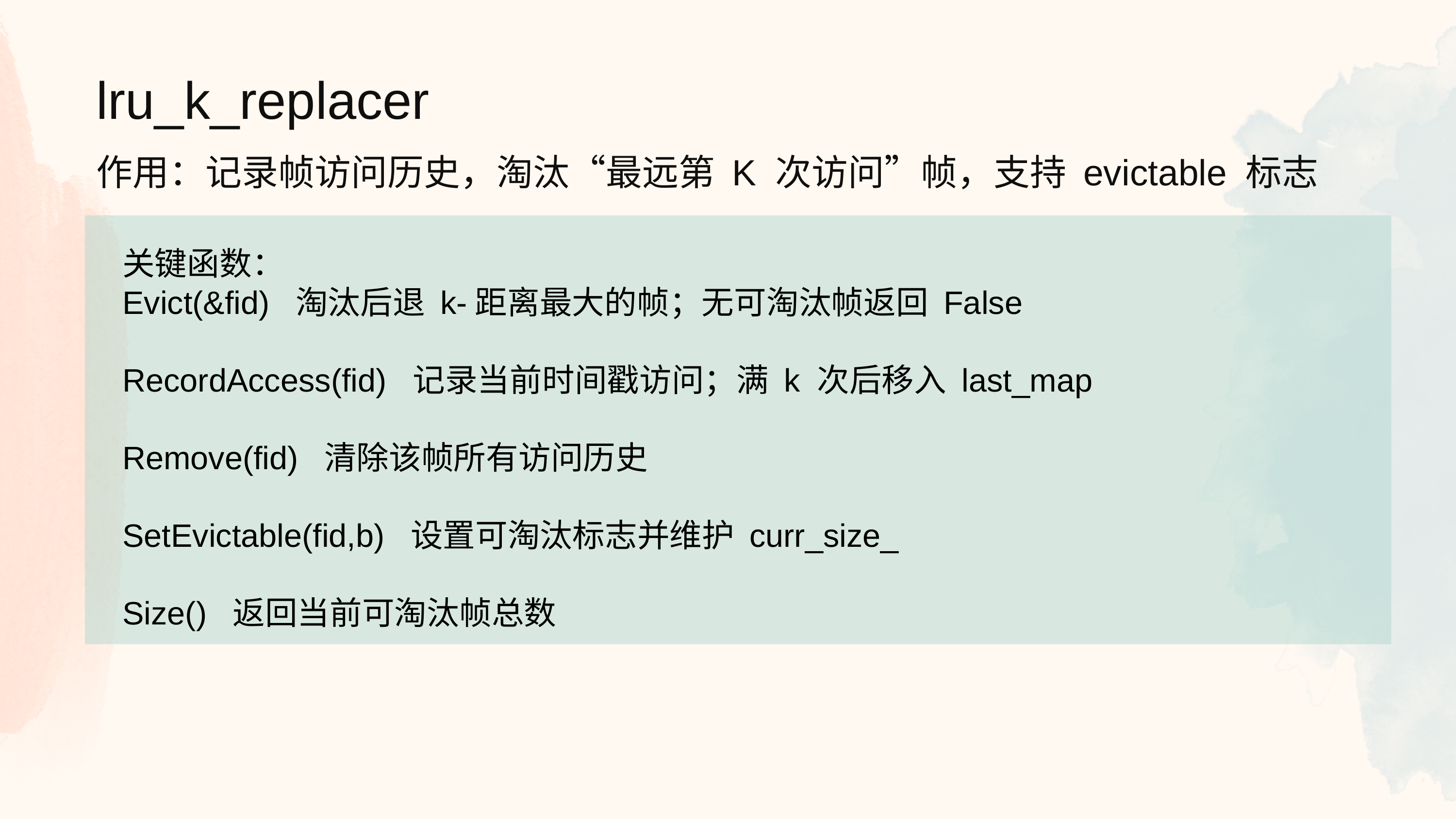

lru_k_replacer
作用：记录帧访问历史，淘汰“最远第 K 次访问”帧，支持 evictable 标志

关键函数：
Evict(&fid)  淘汰后退 k-距离最大的帧；无可淘汰帧返回 False

RecordAccess(fid)  记录当前时间戳访问；满 k 次后移入 last_map

Remove(fid)  清除该帧所有访问历史

SetEvictable(fid,b)  设置可淘汰标志并维护 curr_size_

Size()  返回当前可淘汰帧总数